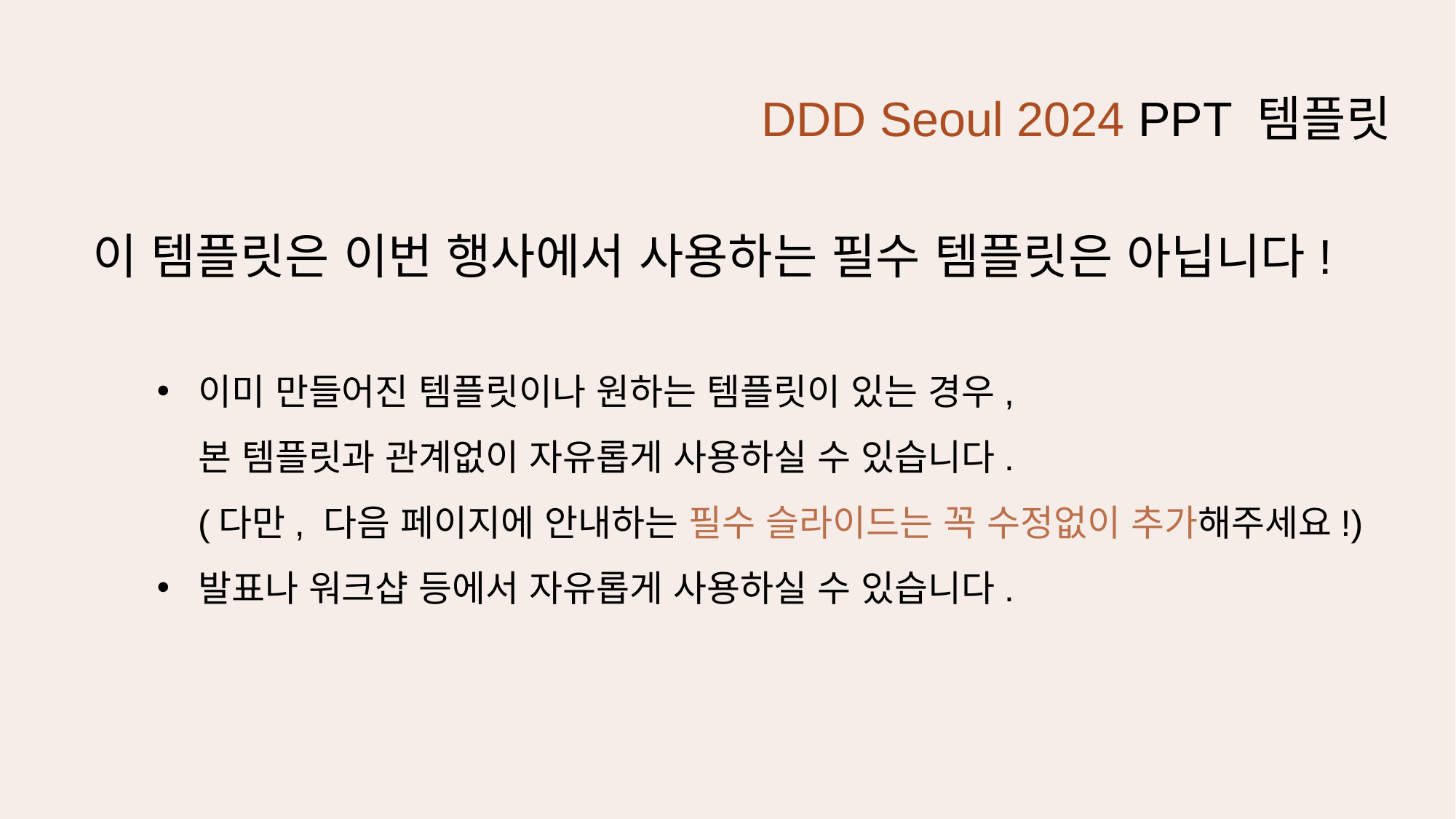

DDD Seoul 2024 PPT 템플릿
이 템플릿은 이번 행사에서 사용하는 필수 템플릿은 아닙니다!
이미 만들어진 템플릿이나 원하는 템플릿이 있는 경우,
본 템플릿과 관계없이 자유롭게 사용하실 수 있습니다.
(다만, 다음 페이지에 안내하는 필수 슬라이드는 꼭 수정없이 추가해주세요!)
발표나 워크샵 등에서 자유롭게 사용하실 수 있습니다.